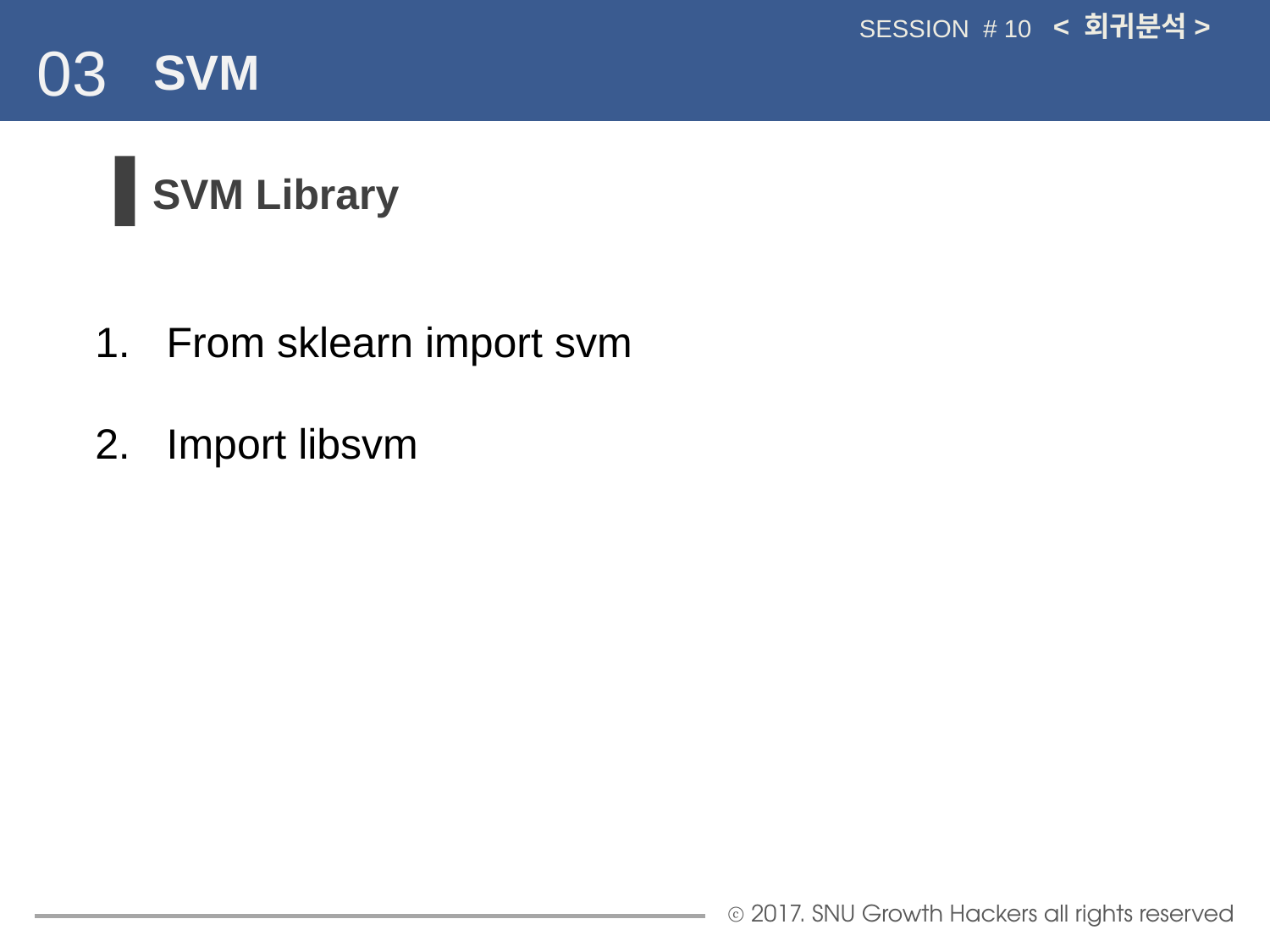

< 회귀분석>
SESSION  # 10
03
SVM

SVM Library
From sklearn import svm

Import libsvm

ⓒ 2017. SNU Growth Hackers all rights reserved